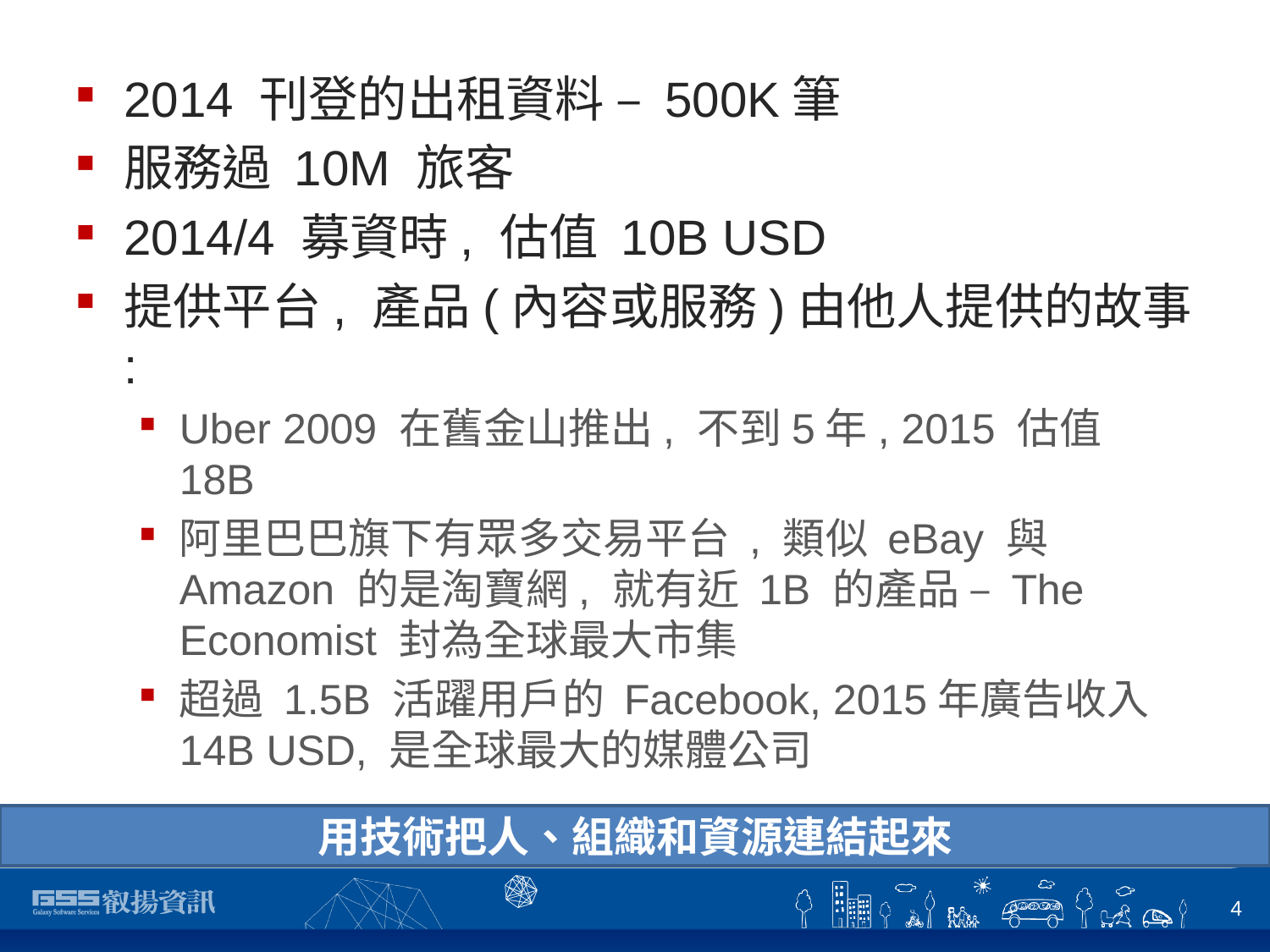

2014 刊登的出租資料 – 500K筆
服務過 10M 旅客
2014/4 募資時, 估值 10B USD
提供平台, 產品(內容或服務)由他人提供的故事 :
Uber 2009 在舊金山推出, 不到5年, 2015 估值 18B
阿里巴巴旗下有眾多交易平台 , 類似 eBay 與 Amazon 的是淘寶網, 就有近 1B 的產品 – The Economist 封為全球最大市集
超過 1.5B 活躍用戶的 Facebook, 2015年廣告收入14B USD, 是全球最大的媒體公司
用技術把人、組織和資源連結起來
4